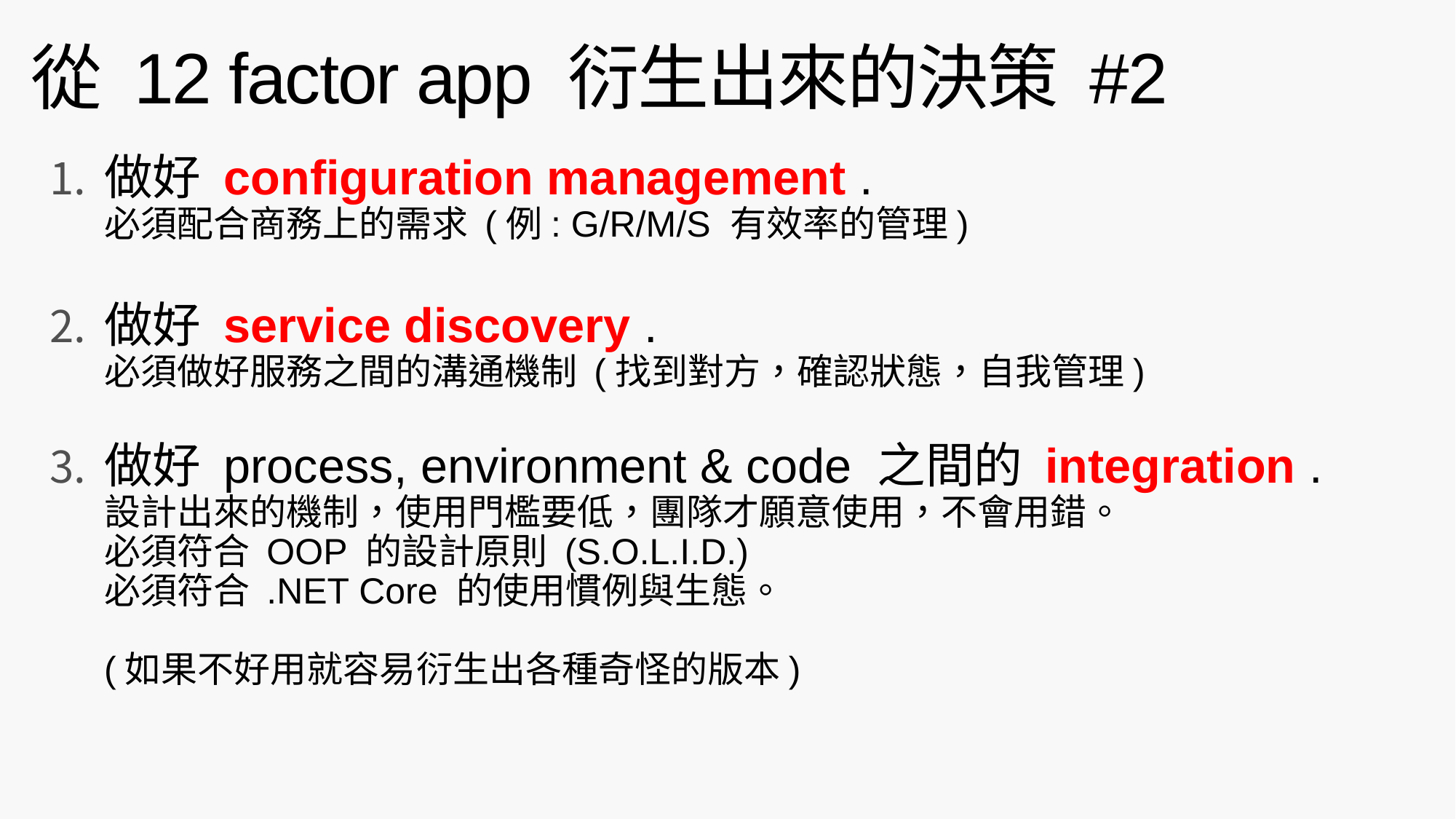

# 從 12 factor app 衍生出來的決策 #2
做好 configuration management .
必須配合商務上的需求 (例: G/R/M/S 有效率的管理)

做好 service discovery .
必須做好服務之間的溝通機制 (找到對方，確認狀態，自我管理)
做好 process, environment & code 之間的 integration .
設計出來的機制，使用門檻要低，團隊才願意使用，不會用錯。
必須符合 OOP 的設計原則 (S.O.L.I.D.)
必須符合 .NET Core 的使用慣例與生態。
(如果不好用就容易衍生出各種奇怪的版本)